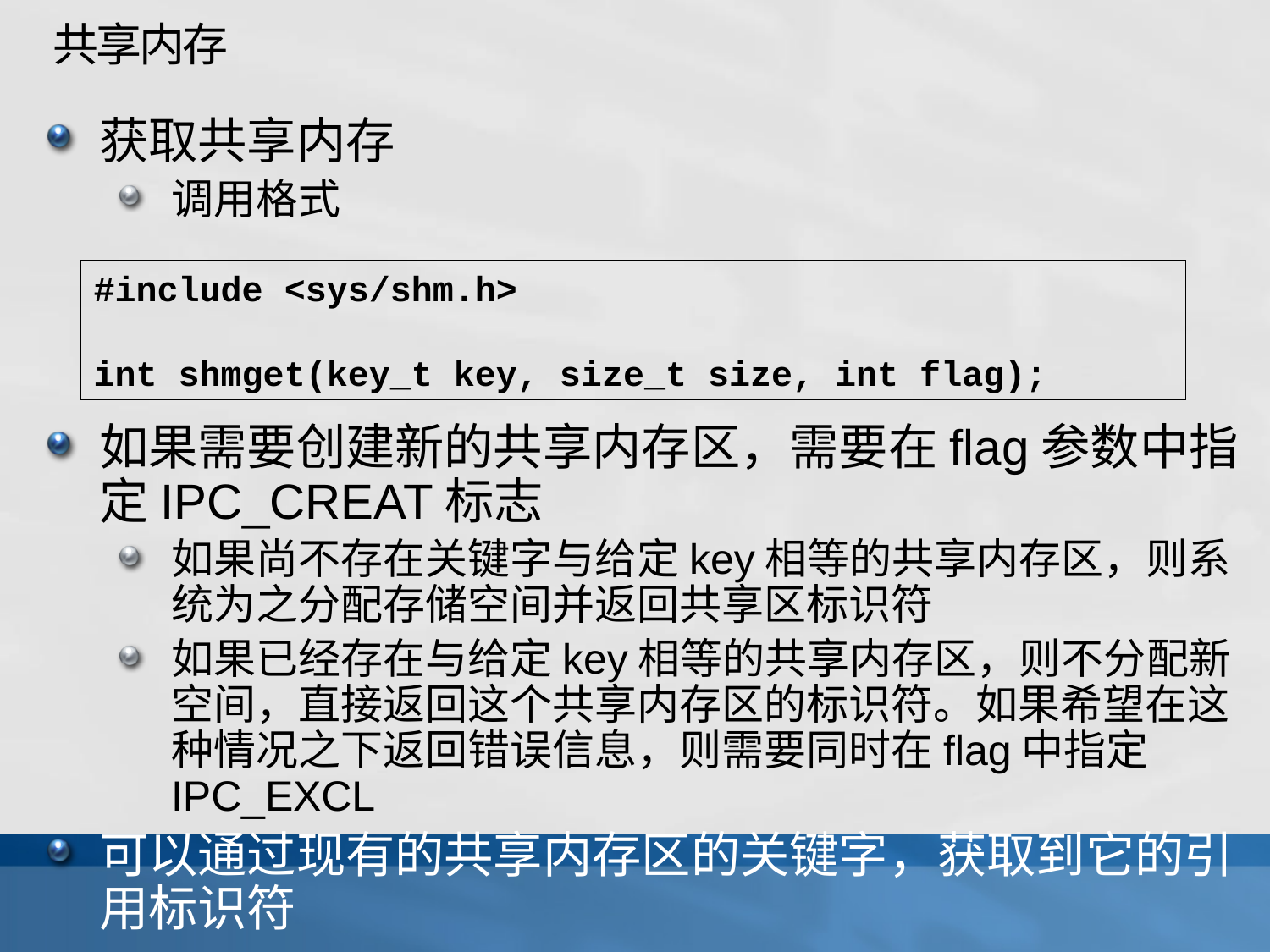

# 共享内存
获取共享内存
调用格式

如果需要创建新的共享内存区，需要在flag参数中指定IPC_CREAT标志
如果尚不存在关键字与给定key相等的共享内存区，则系统为之分配存储空间并返回共享区标识符
如果已经存在与给定key相等的共享内存区，则不分配新空间，直接返回这个共享内存区的标识符。如果希望在这种情况之下返回错误信息，则需要同时在flag中指定IPC_EXCL
可以通过现有的共享内存区的关键字，获取到它的引用标识符

#include <sys/shm.h>

int shmget(key_t key, size_t size, int flag);